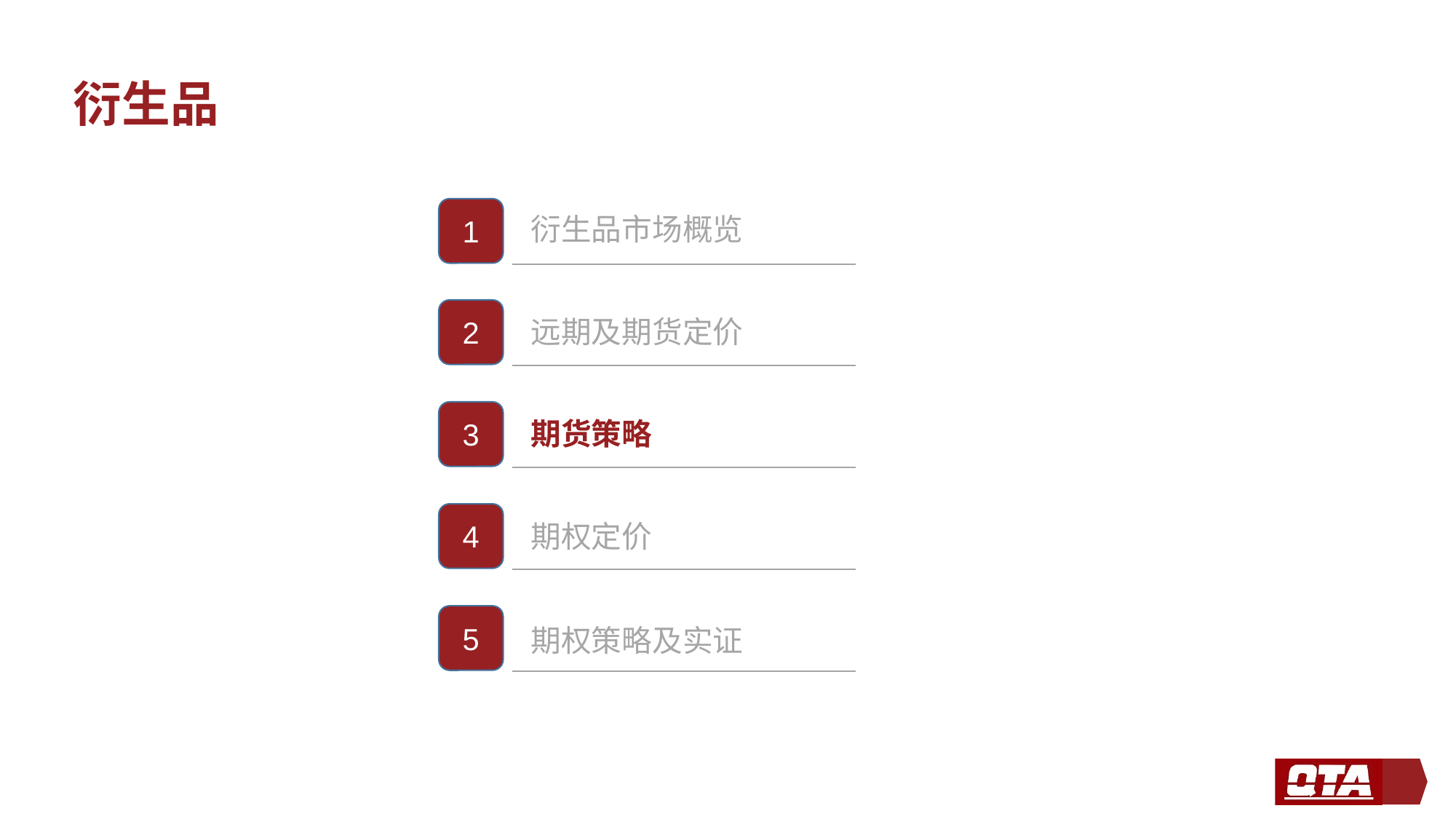

衍生品
1
衍生品市场概览
2
远期及期货定价
3
期货策略
4
期权定价
5
期权策略及实证
13